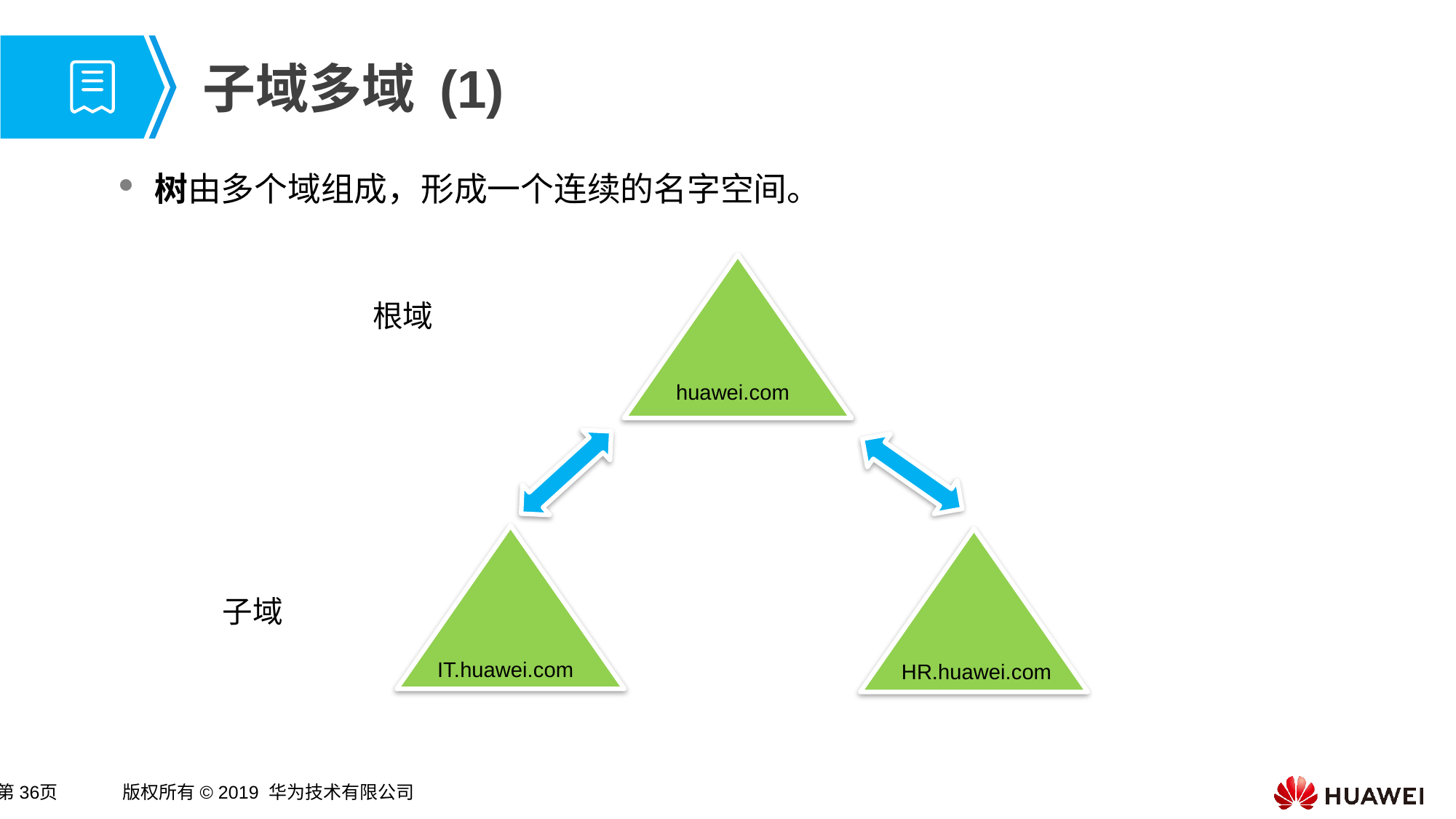

# 子域多域 (1)
树由多个域组成，形成一个连续的名字空间。

根域
huawei.com

子域
IT.huawei.com
HR.huawei.com